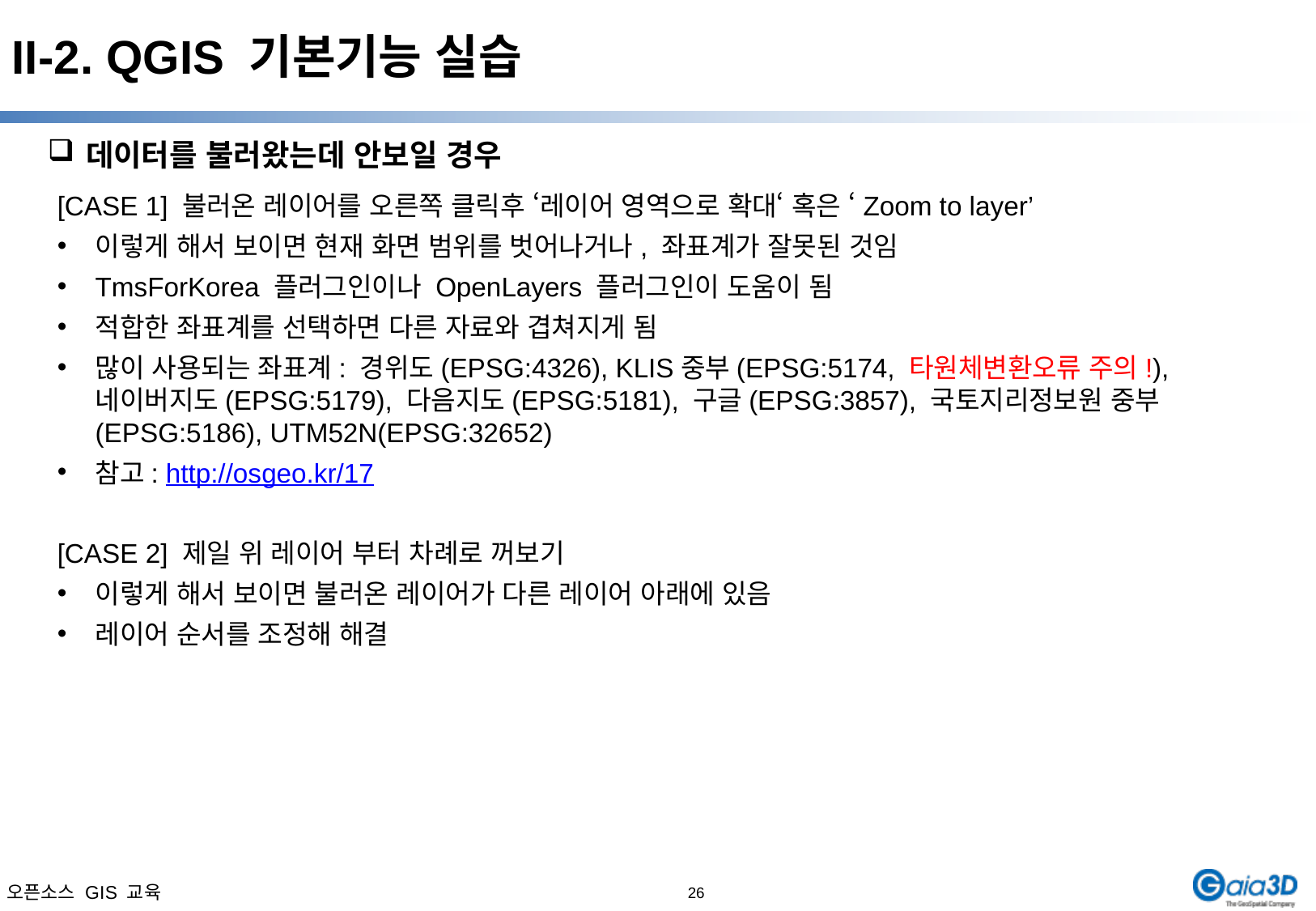

# II-2. QGIS 기본기능 실습
데이터를 불러왔는데 안보일 경우
[CASE 1] 불러온 레이어를 오른쪽 클릭후 ‘레이어 영역으로 확대‘ 혹은 ‘Zoom to layer’
이렇게 해서 보이면 현재 화면 범위를 벗어나거나, 좌표계가 잘못된 것임
TmsForKorea 플러그인이나 OpenLayers 플러그인이 도움이 됨
적합한 좌표계를 선택하면 다른 자료와 겹쳐지게 됨
많이 사용되는 좌표계: 경위도(EPSG:4326), KLIS중부(EPSG:5174, 타원체변환오류 주의!), 네이버지도(EPSG:5179), 다음지도(EPSG:5181), 구글(EPSG:3857), 국토지리정보원 중부(EPSG:5186), UTM52N(EPSG:32652)
참고: http://osgeo.kr/17

[CASE 2] 제일 위 레이어 부터 차례로 꺼보기
이렇게 해서 보이면 불러온 레이어가 다른 레이어 아래에 있음
레이어 순서를 조정해 해결
26